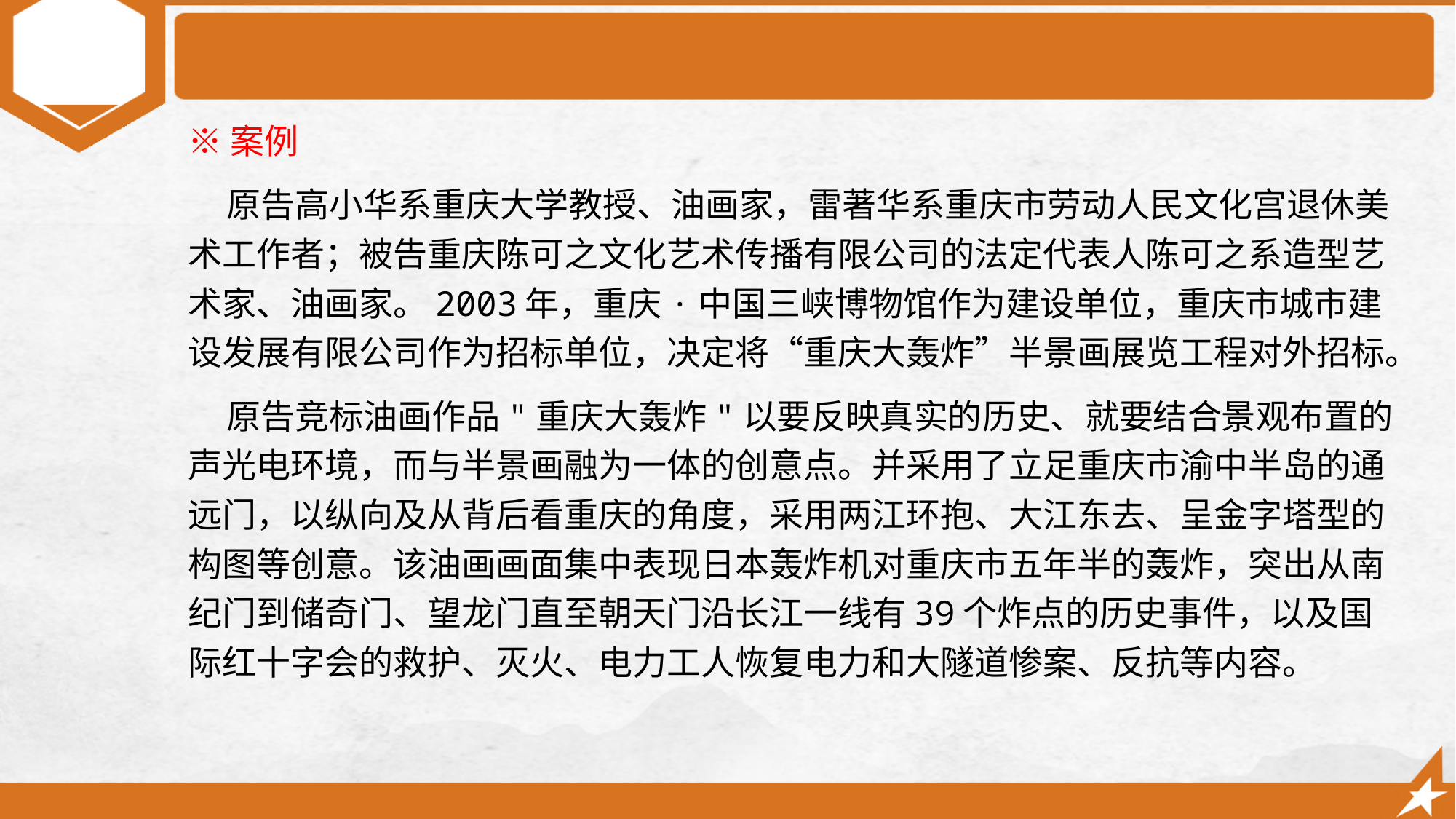

※案例
    原告高小华系重庆大学教授、油画家，雷著华系重庆市劳动人民文化宫退休美术工作者；被告重庆陈可之文化艺术传播有限公司的法定代表人陈可之系造型艺术家、油画家。2003年，重庆·中国三峡博物馆作为建设单位，重庆市城市建设发展有限公司作为招标单位，决定将“重庆大轰炸”半景画展览工程对外招标。
    原告竞标油画作品"重庆大轰炸"以要反映真实的历史、就要结合景观布置的声光电环境，而与半景画融为一体的创意点。并采用了立足重庆市渝中半岛的通远门，以纵向及从背后看重庆的角度，采用两江环抱、大江东去、呈金字塔型的构图等创意。该油画画面集中表现日本轰炸机对重庆市五年半的轰炸，突出从南纪门到储奇门、望龙门直至朝天门沿长江一线有39个炸点的历史事件，以及国际红十字会的救护、灭火、电力工人恢复电力和大隧道惨案、反抗等内容。